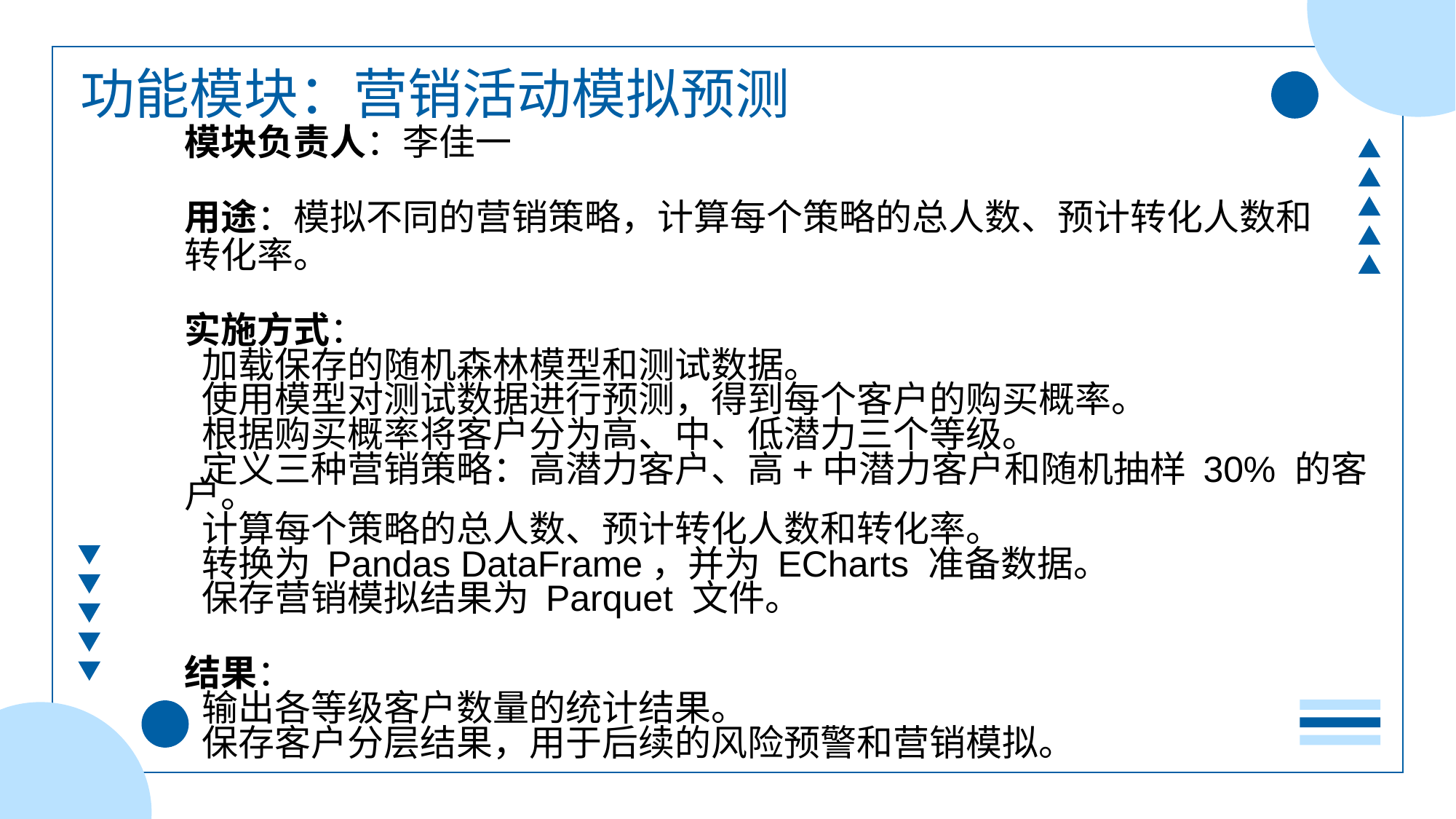

功能模块：营销活动模拟预测
模块负责人：李佳一

用途：模拟不同的营销策略，计算每个策略的总人数、预计转化人数和
转化率。

实施方式：
 加载保存的随机森林模型和测试数据。
 使用模型对测试数据进行预测，得到每个客户的购买概率。
 根据购买概率将客户分为高、中、低潜力三个等级。
 定义三种营销策略：高潜力客户、高+中潜力客户和随机抽样 30% 的客户。
 计算每个策略的总人数、预计转化人数和转化率。
 转换为 Pandas DataFrame，并为 ECharts 准备数据。
 保存营销模拟结果为 Parquet 文件。

结果：
 输出各等级客户数量的统计结果。
 保存客户分层结果，用于后续的风险预警和营销模拟。